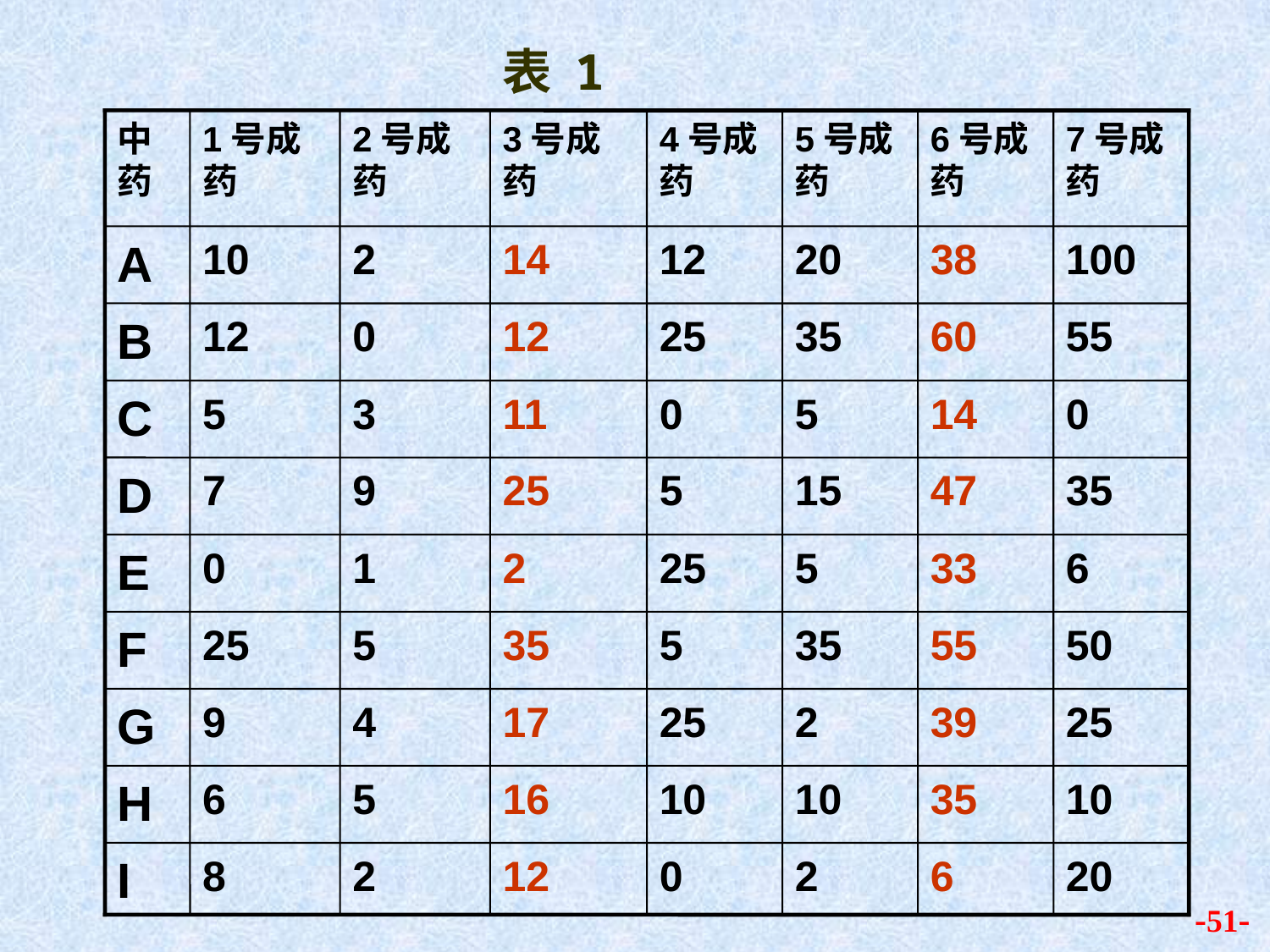

表 1
中药

1号成药

2号成药

3号成药

4号成药

5号成药

6号成药

7号成药

A

10
2
14
12
20
38
100
B

12
0
12
25
35
60
55
C

5
3
11
0
5
14
0
D

7
9
25
5
15
47
35
E

0
1
2
25
5
33
6
F

25
5
35
5
35
55
50
G

9
4
17
25
2
39
25
H

6
5
16
10
10
35
10
I

8
2
12
0
2
6
20

-51-